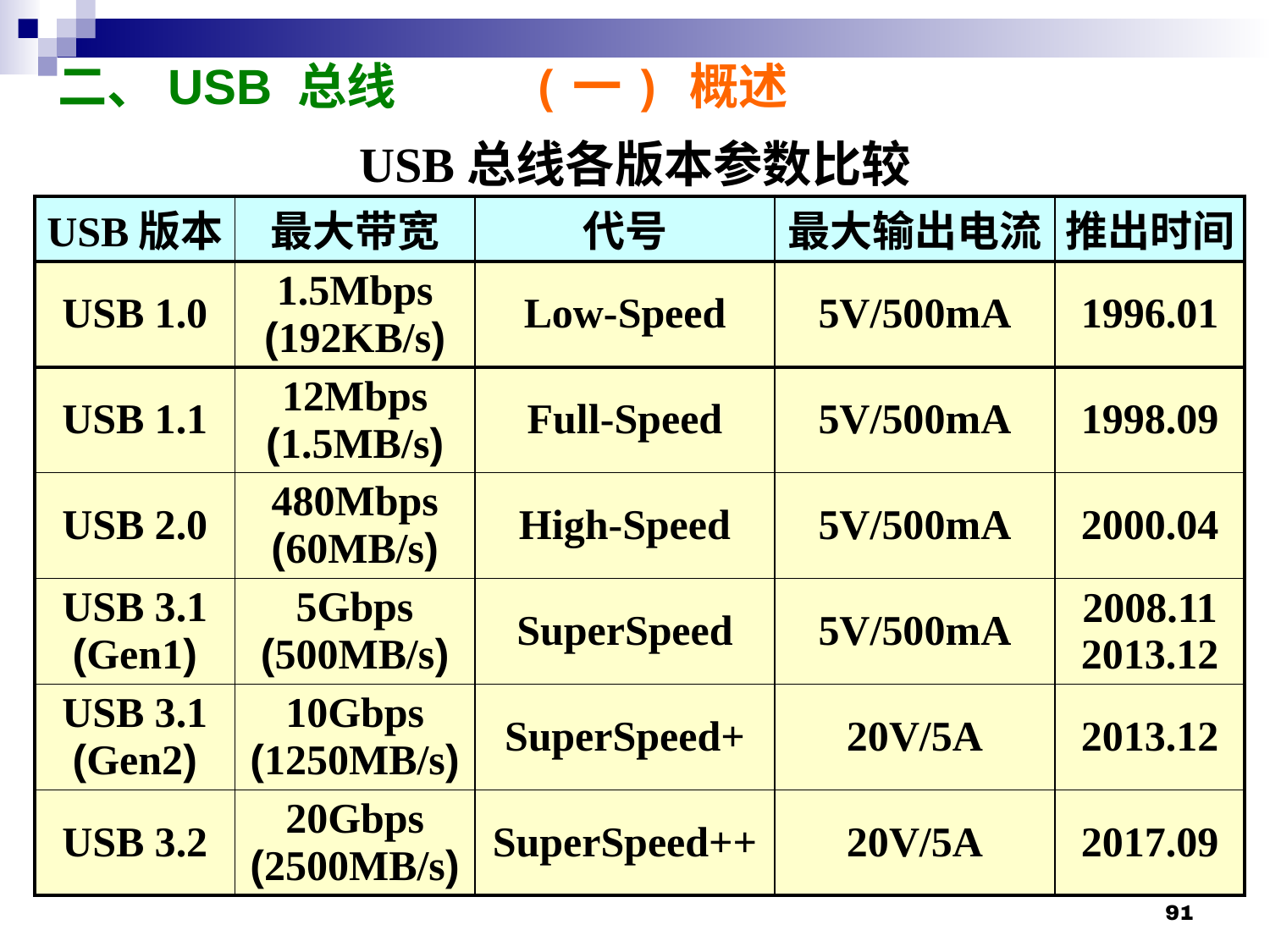

# 二、USB 总线           (一) 概述
USB总线各版本参数比较
| USB版本 | 最大带宽 | 代号 | 最大输出电流 | 推出时间 |
| --- | --- | --- | --- | --- |
| USB 1.0 | 1.5Mbps (192KB/s) | Low-Speed | 5V/500mA | 1996.01 |
| USB 1.1 | 12Mbps (1.5MB/s) | Full-Speed | 5V/500mA | 1998.09 |
| USB 2.0 | 480Mbps (60MB/s) | High-Speed | 5V/500mA | 2000.04 |
| USB 3.1 (Gen1) | 5Gbps (500MB/s) | SuperSpeed | 5V/500mA | 2008.11 2013.12 |
| USB 3.1 (Gen2) | 10Gbps (1250MB/s) | SuperSpeed+ | 20V/5A | 2013.12 |
| USB 3.2 | 20Gbps (2500MB/s) | SuperSpeed++ | 20V/5A | 2017.09 |
91